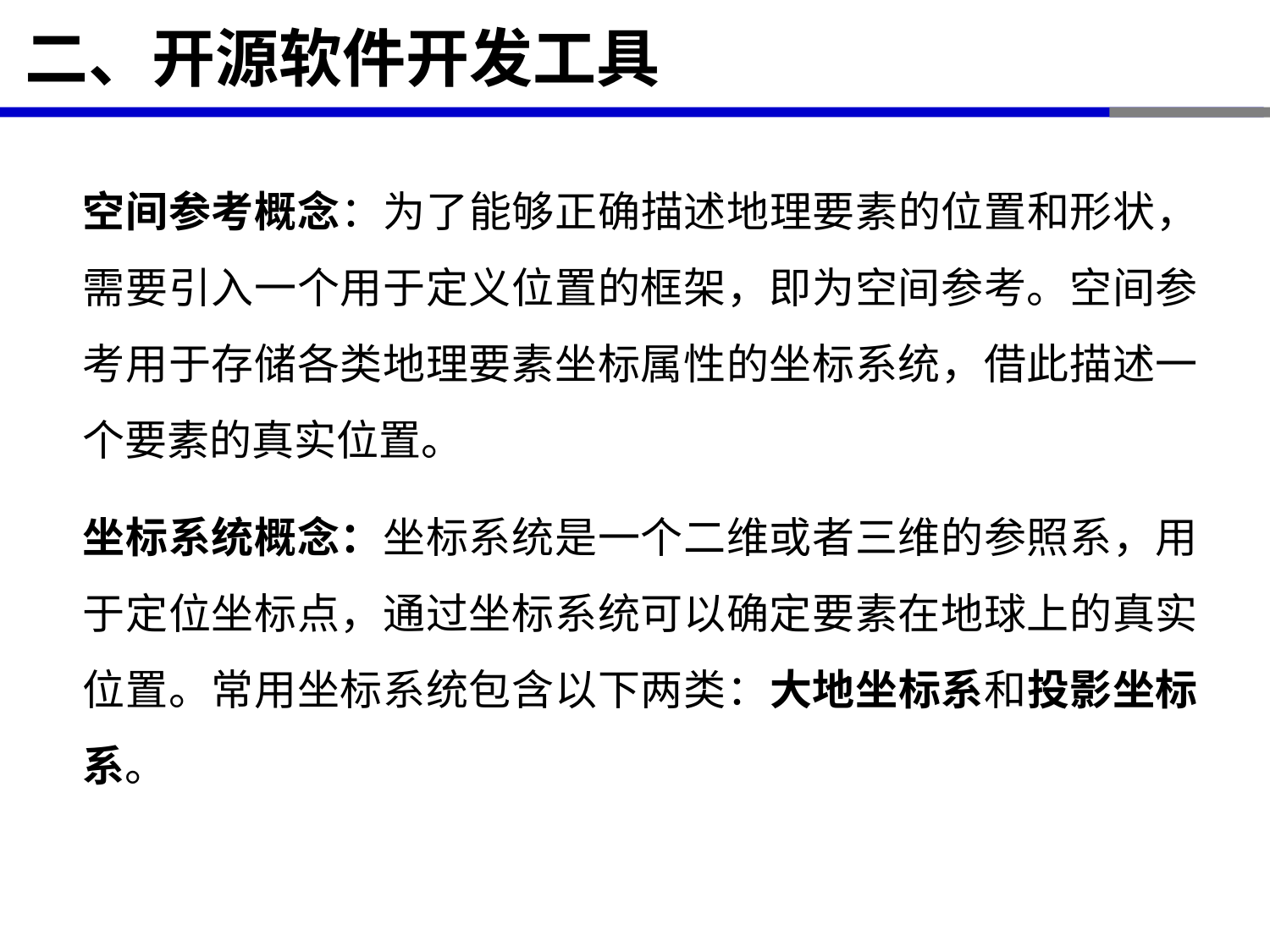

# 二、开源软件开发工具
空间参考概念：为了能够正确描述地理要素的位置和形状，需要引入一个用于定义位置的框架，即为空间参考。空间参考用于存储各类地理要素坐标属性的坐标系统，借此描述一个要素的真实位置。
坐标系统概念：坐标系统是一个二维或者三维的参照系，用于定位坐标点，通过坐标系统可以确定要素在地球上的真实位置。常用坐标系统包含以下两类：大地坐标系和投影坐标系。